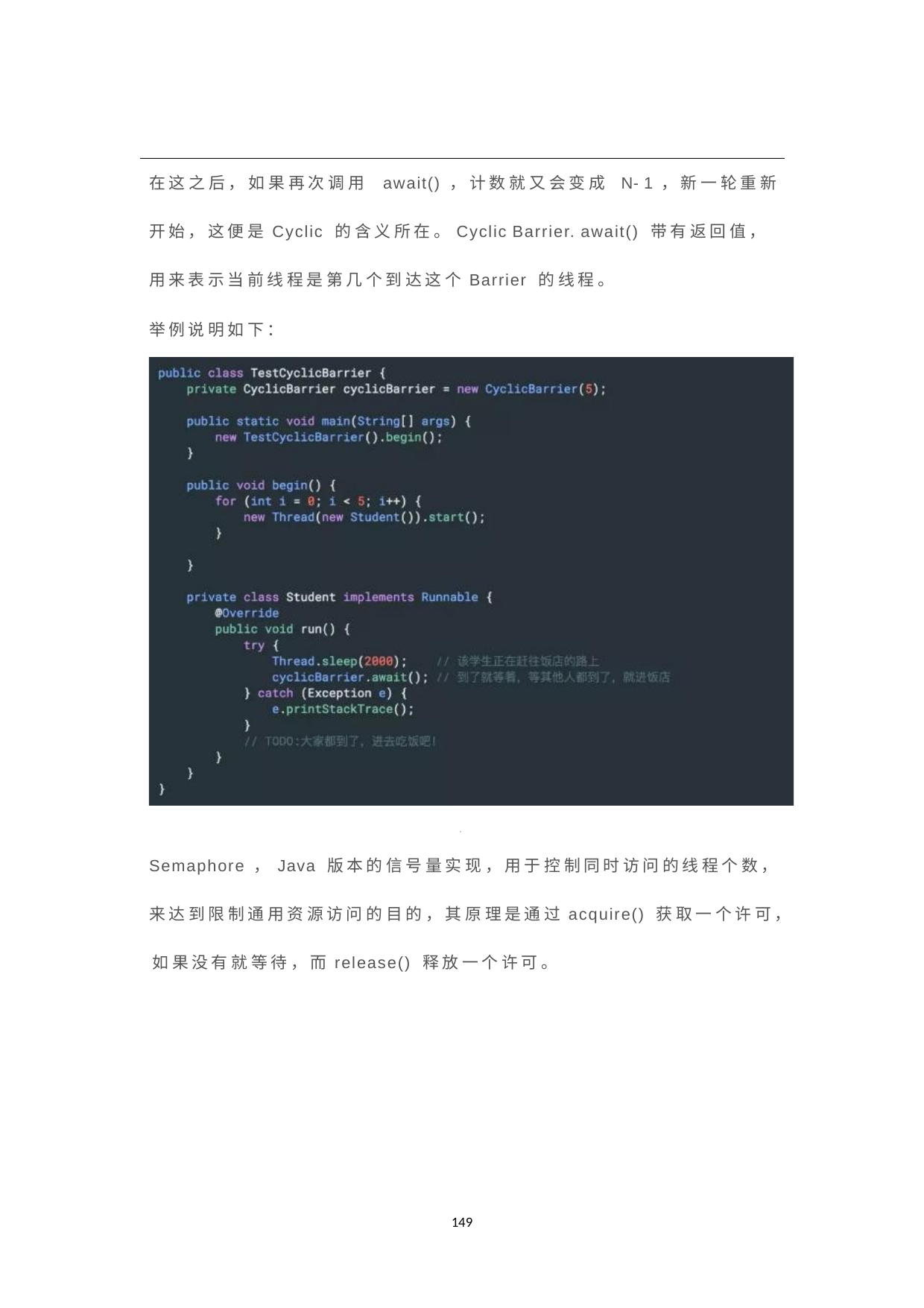

在这之后， 如果再次调用	await() ， 计数就又会变成	N- 1 ， 新一轮重新
开始， 这便是 Cyclic 的含义所在。Cyclic Barrier. await() 带有返回值，  用来表示当前线程是第几个到达这个 Barrier 的线程。

举例说明如下：

·

Semaphore ， Java 版本的信号量实现， 用于控制同时访问的线程个数，
来达到限制通用资源访问的目的， 其原理是通过 acquire() 获取一个许 可， 如果没有就等待， 而 release() 释放一个许可。
149